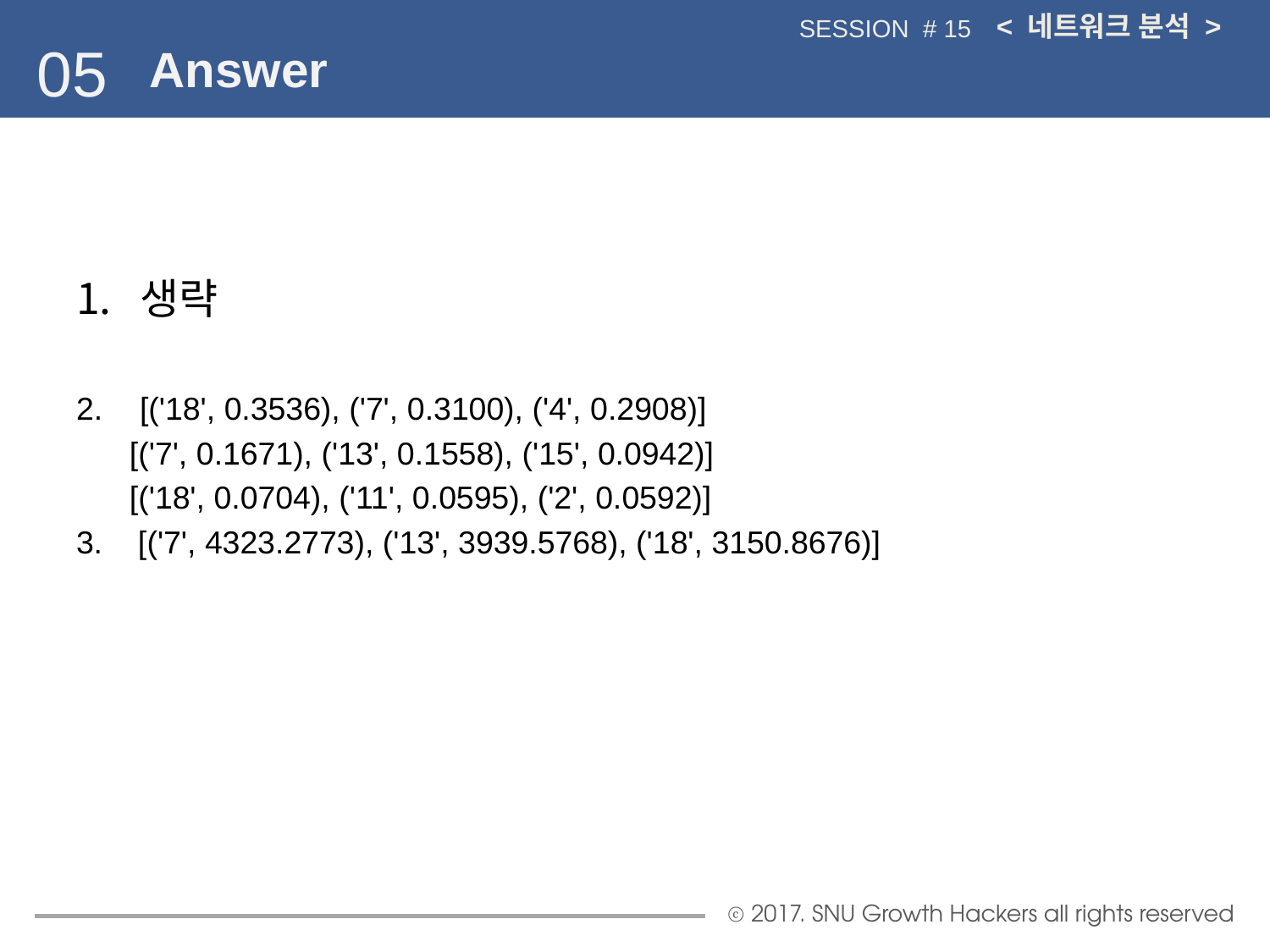

< 네트워크 분석 >
SESSION  # 15
05
Answer
생략

[('18', 0.3536), ('7', 0.3100), ('4', 0.2908)]
      [('7', 0.1671), ('13', 0.1558), ('15', 0.0942)]
      [('18', 0.0704), ('11', 0.0595), ('2', 0.0592)]
3.    [('7', 4323.2773), ('13', 3939.5768), ('18', 3150.8676)]
ⓒ 2017. SNU Growth Hackers all rights reserved